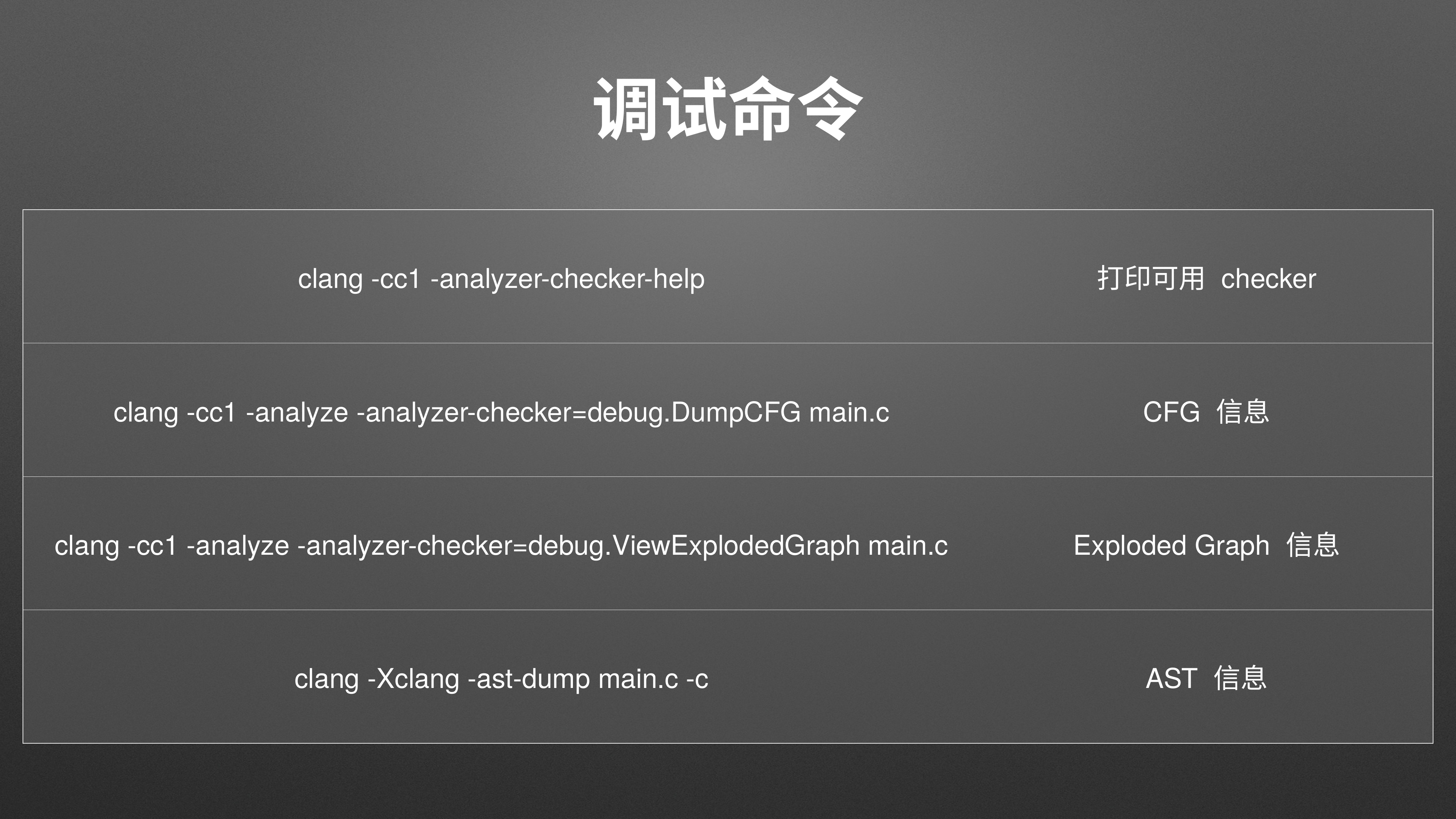

# 调试命令
| clang -cc1 -analyzer-checker-help | 打印可用 checker |
| --- | --- |
| clang -cc1 -analyze -analyzer-checker=debug.DumpCFG main.c | CFG 信息 |
| clang -cc1 -analyze -analyzer-checker=debug.ViewExplodedGraph main.c | Exploded Graph 信息 |
| clang -Xclang -ast-dump main.c -c | AST 信息 |